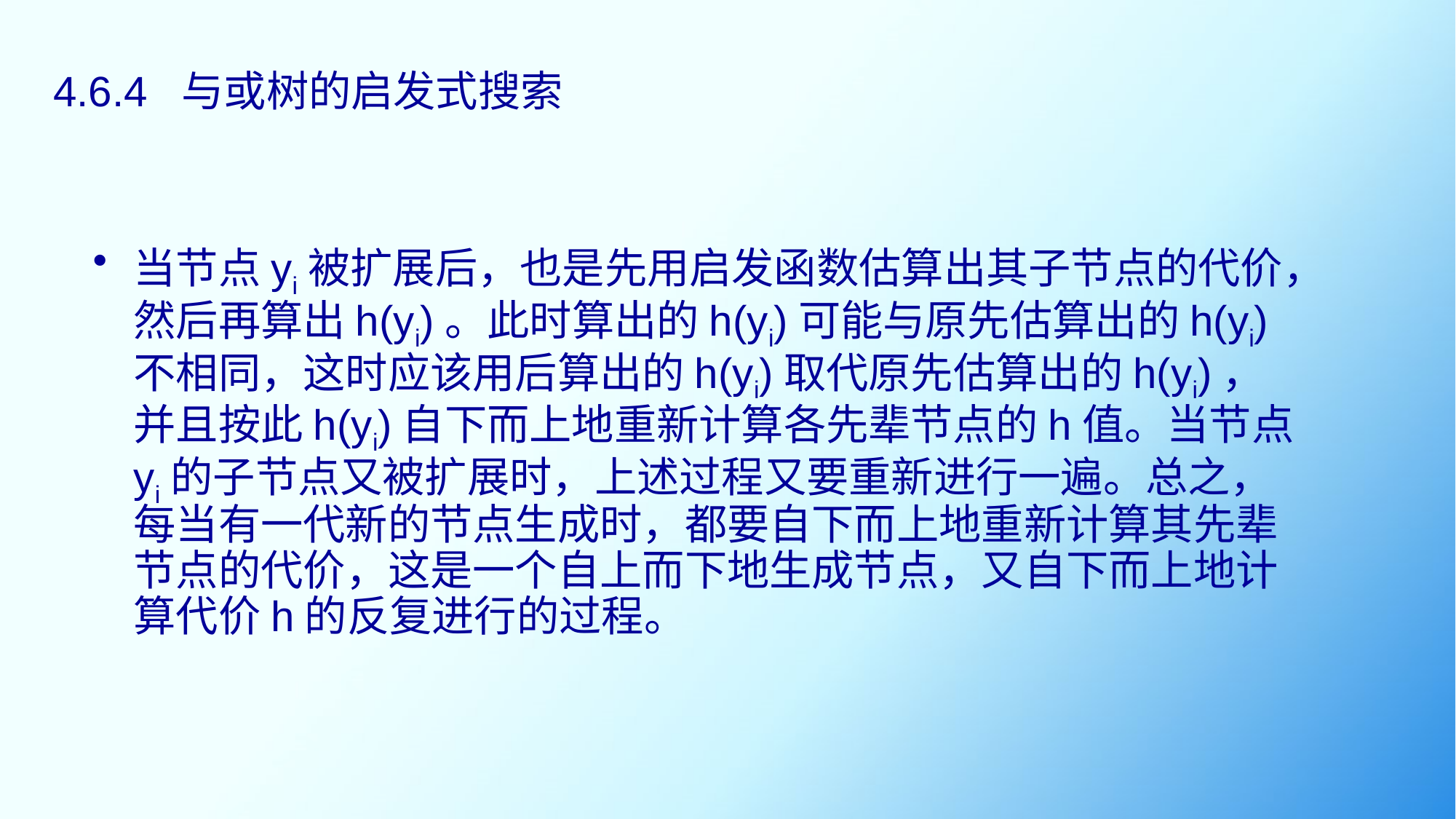

4.6.4  与或树的启发式搜索
当节点yi被扩展后，也是先用启发函数估算出其子节点的代价，然后再算出h(yi)。此时算出的h(yi)可能与原先估算出的h(yi)不相同，这时应该用后算出的h(yi)取代原先估算出的h(yi)，并且按此h(yi)自下而上地重新计算各先辈节点的h值。当节点yi的子节点又被扩展时，上述过程又要重新进行一遍。总之，每当有一代新的节点生成时，都要自下而上地重新计算其先辈节点的代价，这是一个自上而下地生成节点，又自下而上地计算代价h的反复进行的过程。